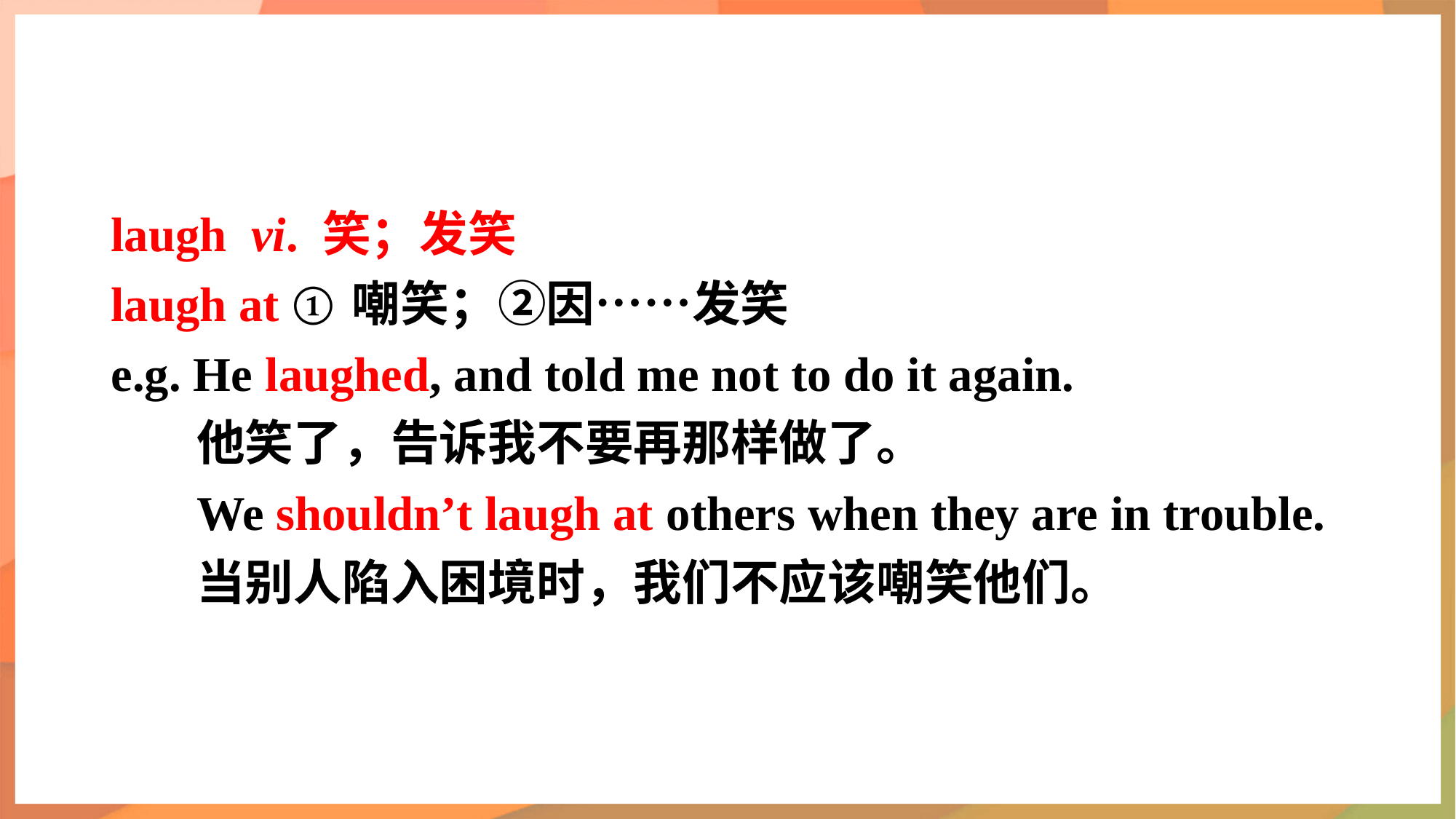

laugh  vi. 笑；发笑
laugh at ①嘲笑；②因……发笑
e.g. He laughed, and told me not to do it again.
他笑了，告诉我不要再那样做了。
We shouldn’t laugh at others when they are in trouble.
当别人陷入困境时，我们不应该嘲笑他们。